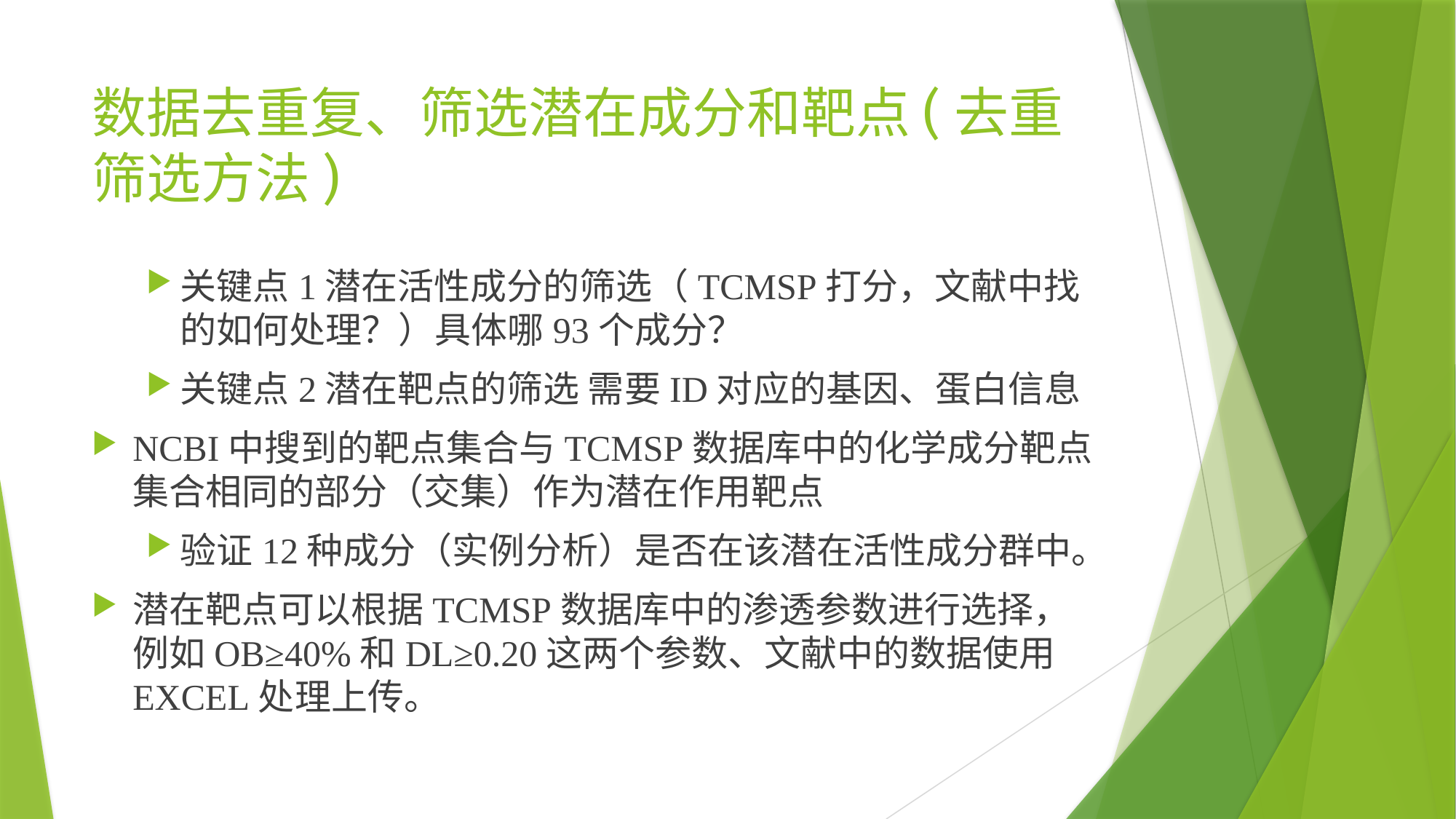

# 数据去重复、筛选潜在成分和靶点(去重筛选方法)
关键点1潜在活性成分的筛选（TCMSP打分，文献中找的如何处理？）具体哪93个成分？
关键点2潜在靶点的筛选 需要ID对应的基因、蛋白信息
NCBI中搜到的靶点集合与TCMSP数据库中的化学成分靶点集合相同的部分（交集）作为潜在作用靶点
验证12种成分（实例分析）是否在该潜在活性成分群中。
潜在靶点可以根据TCMSP数据库中的渗透参数进行选择，例如OB≥40%和DL≥0.20这两个参数、文献中的数据使用EXCEL处理上传。